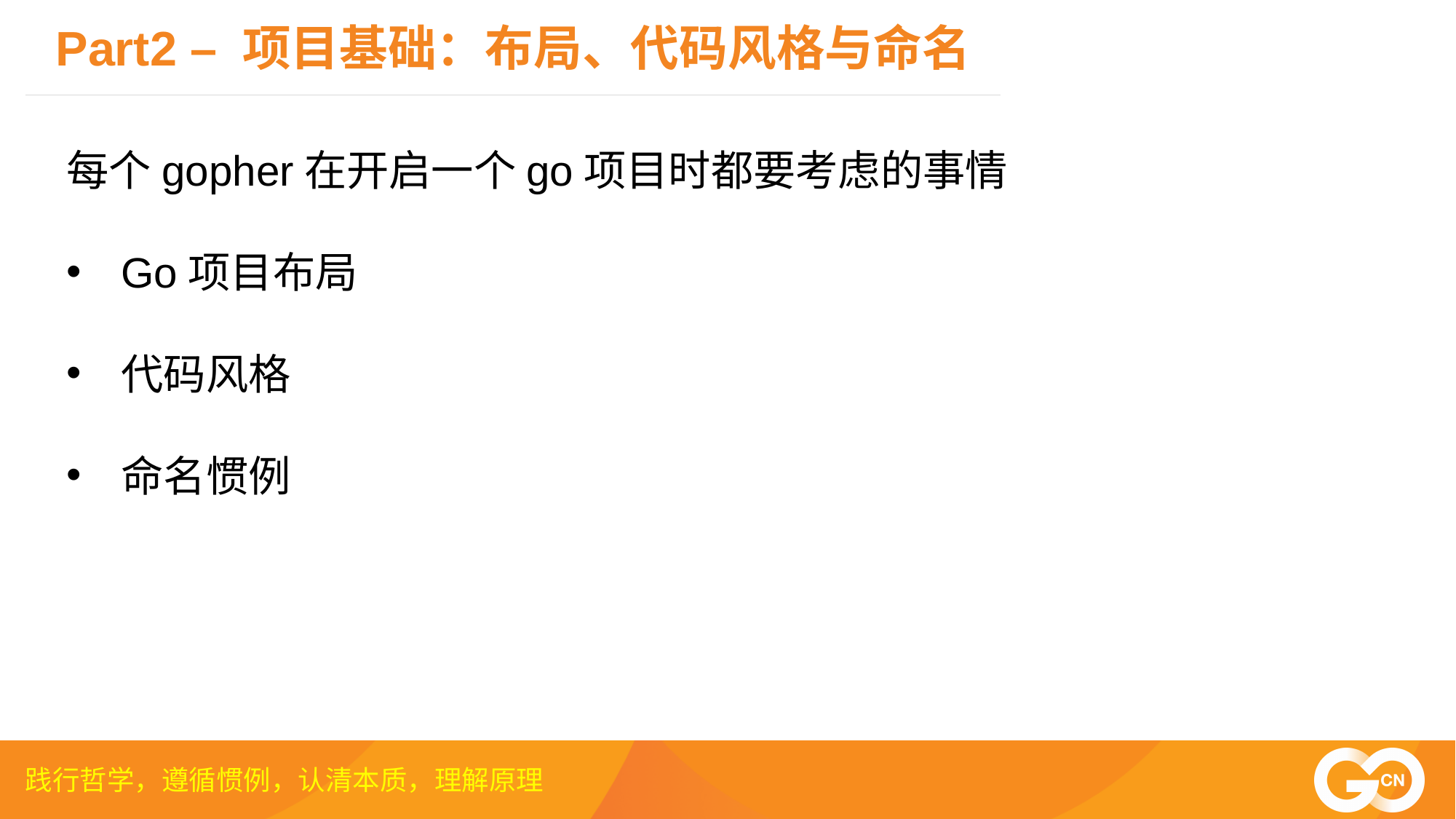

Part2 – 项目基础：布局、代码风格与命名
每个gopher在开启一个go项目时都要考虑的事情

Go项目布局

代码风格

命名惯例

践行哲学，遵循惯例，认清本质，理解原理